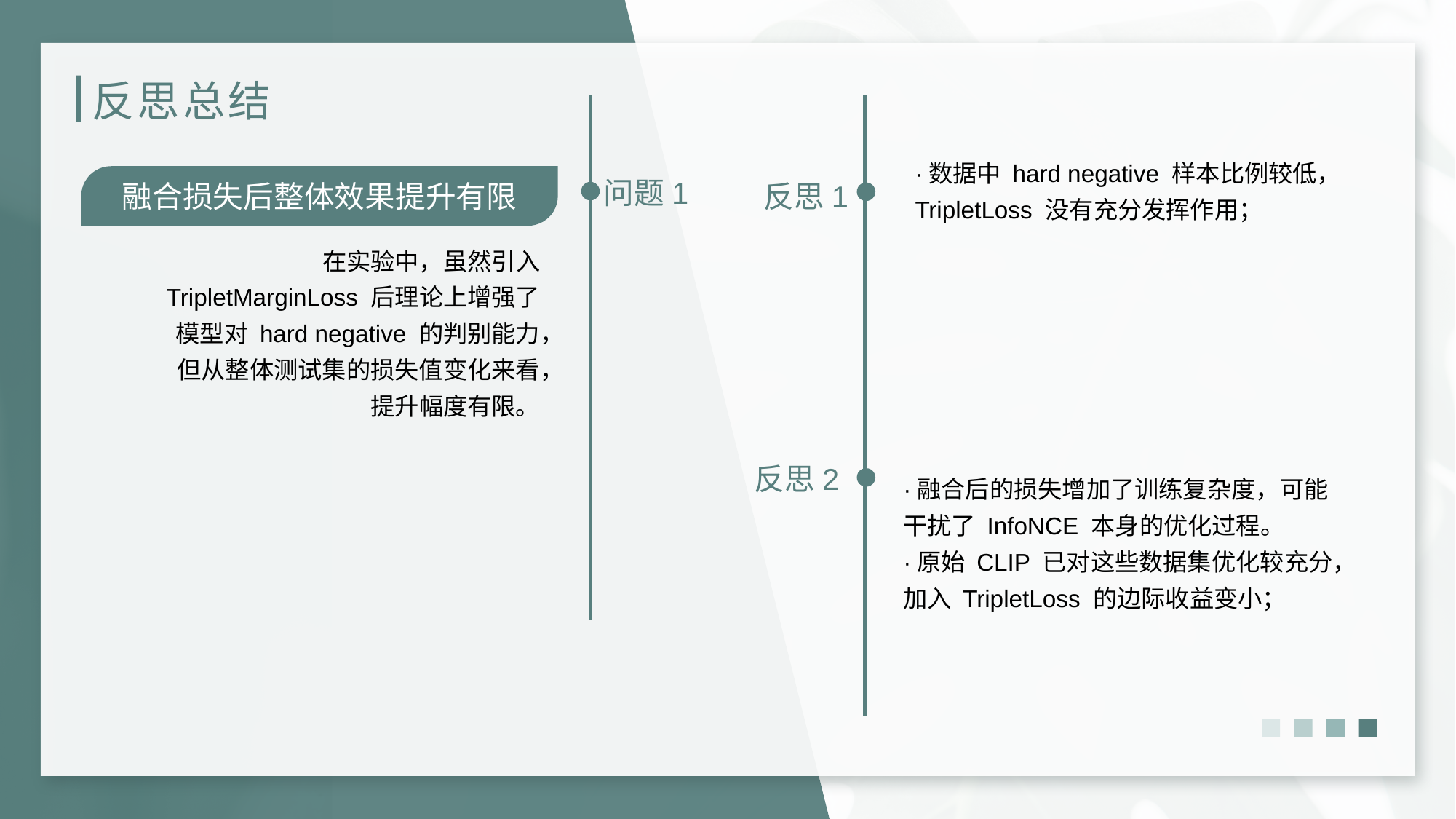

# 反思总结
·数据中 hard negative 样本比例较低，TripletLoss 没有充分发挥作用；

融合损失后整体效果提升有限
问题1
反思1

在实验中，虽然引入 TripletMarginLoss 后理论上增强了模型对 hard negative 的判别能力，但从整体测试集的损失值变化来看，提升幅度有限。

反思2
·融合后的损失增加了训练复杂度，可能干扰了 InfoNCE 本身的优化过程。
·原始 CLIP 已对这些数据集优化较充分，加入 TripletLoss 的边际收益变小；